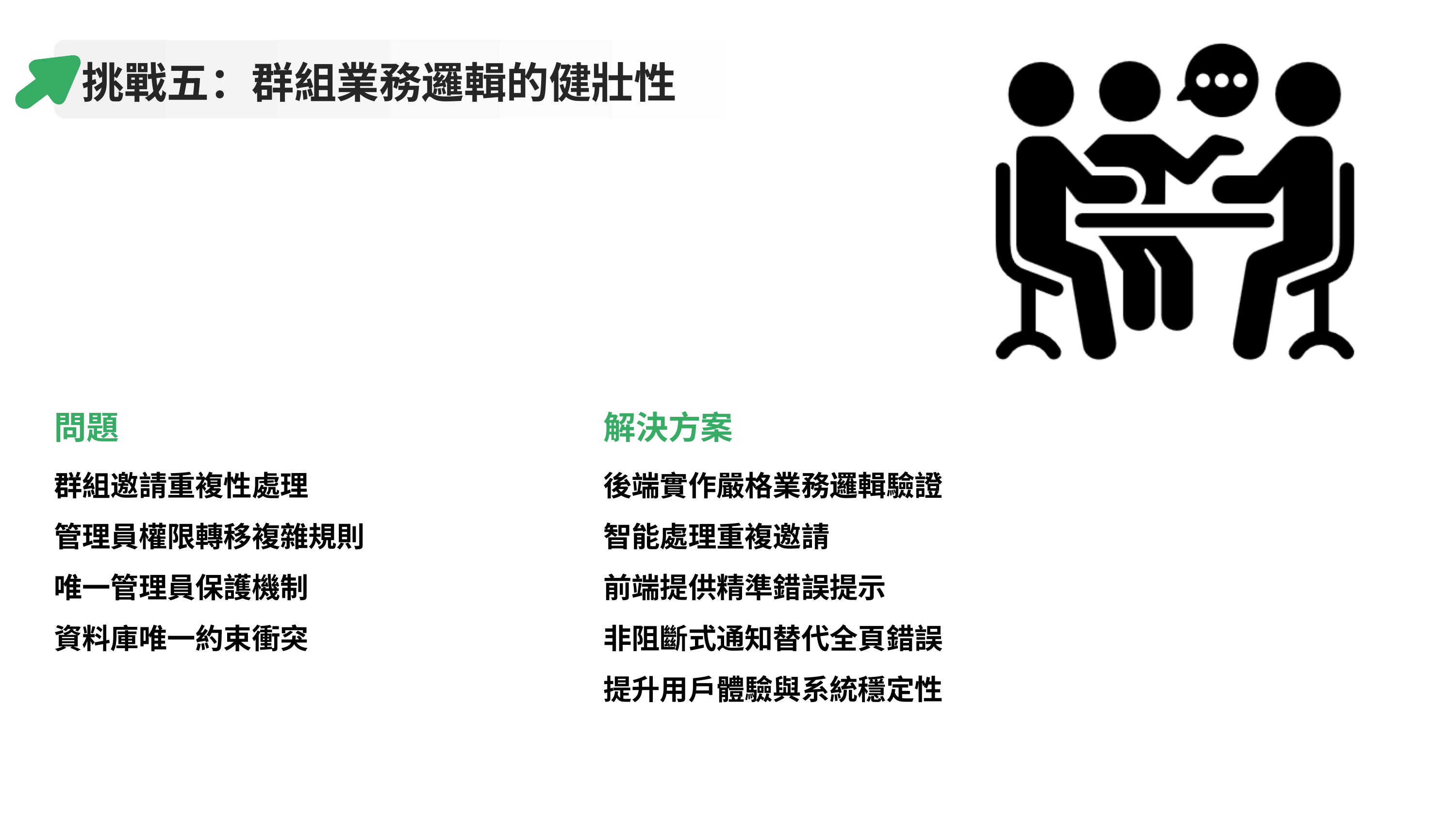

挑戰五：群組業務邏輯的健壯性

問題

解決方案
後端實作嚴格業務邏輯驗證
智能處理重複邀請
前端提供精準錯誤提示
非阻斷式通知替代全頁錯誤
提升用戶體驗與系統穩定性
群組邀請重複性處理
管理員權限轉移複雜規則
唯一管理員保護機制
資料庫唯一約束衝突